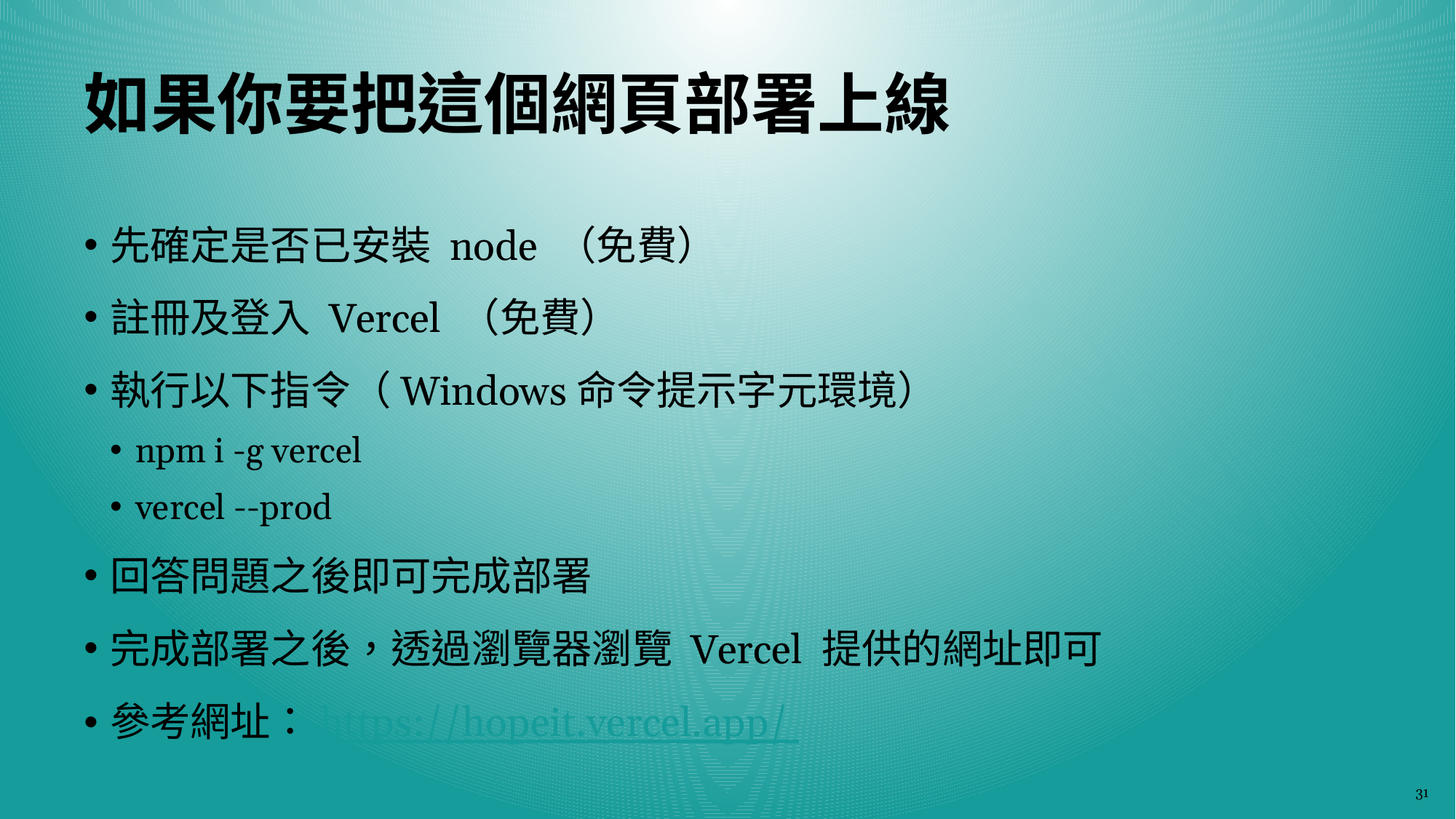

# 如果你要把這個網頁部署上線
先確定是否已安裝 node （免費）
註冊及登入 Vercel （免費）
執行以下指令（Windows命令提示字元環境）
npm i -g vercel
vercel --prod
回答問題之後即可完成部署
完成部署之後，透過瀏覽器瀏覽 Vercel 提供的網址即可
參考網址：https://hopeit.vercel.app/
31